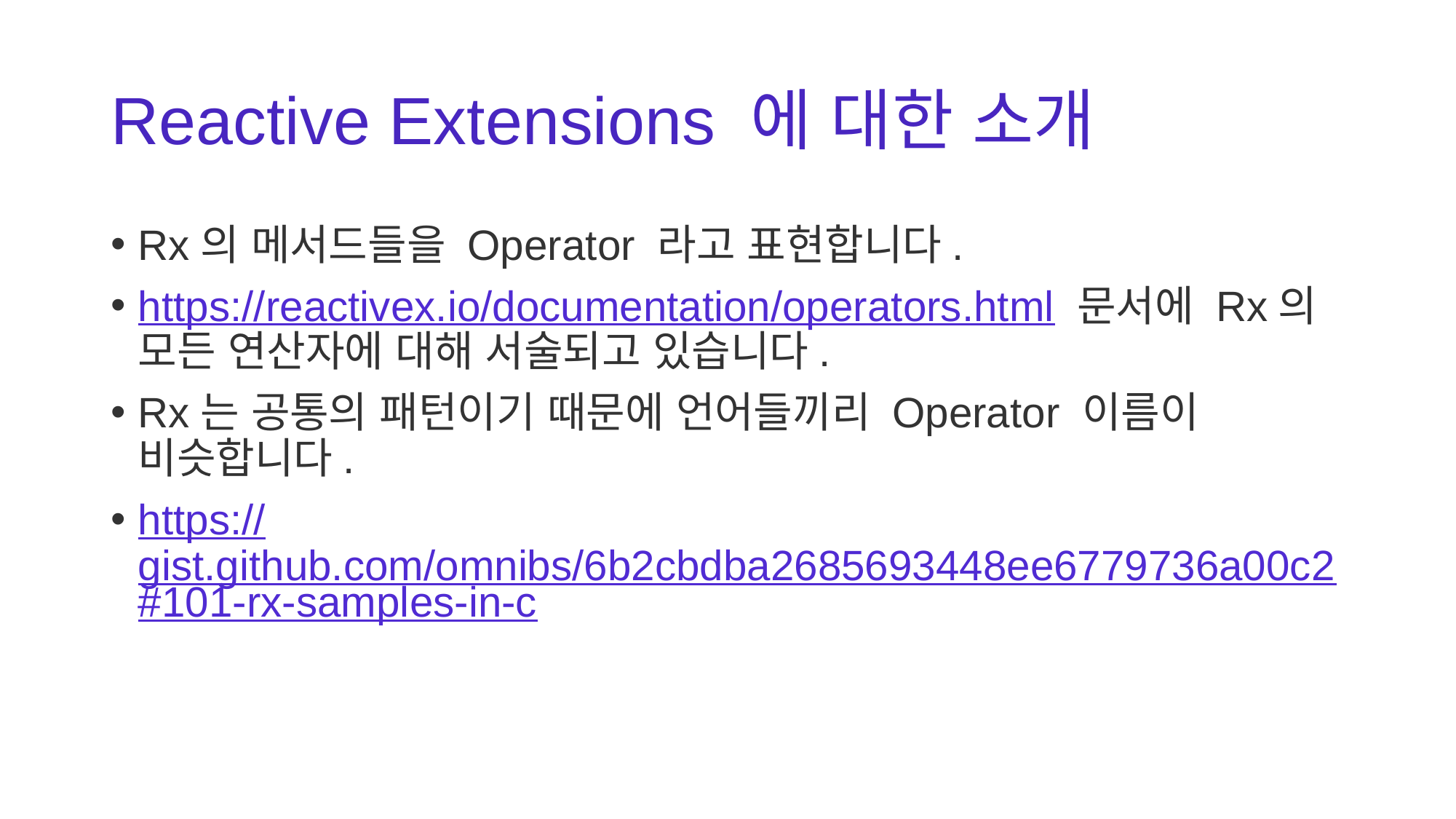

# Reactive Extensions 에 대한 소개
Rx의 메서드들을 Operator 라고 표현합니다.
https://reactivex.io/documentation/operators.html 문서에 Rx의 모든 연산자에 대해 서술되고 있습니다.
Rx는 공통의 패턴이기 때문에 언어들끼리 Operator 이름이 비슷합니다.
https://gist.github.com/omnibs/6b2cbdba2685693448ee6779736a00c2#101-rx-samples-in-c